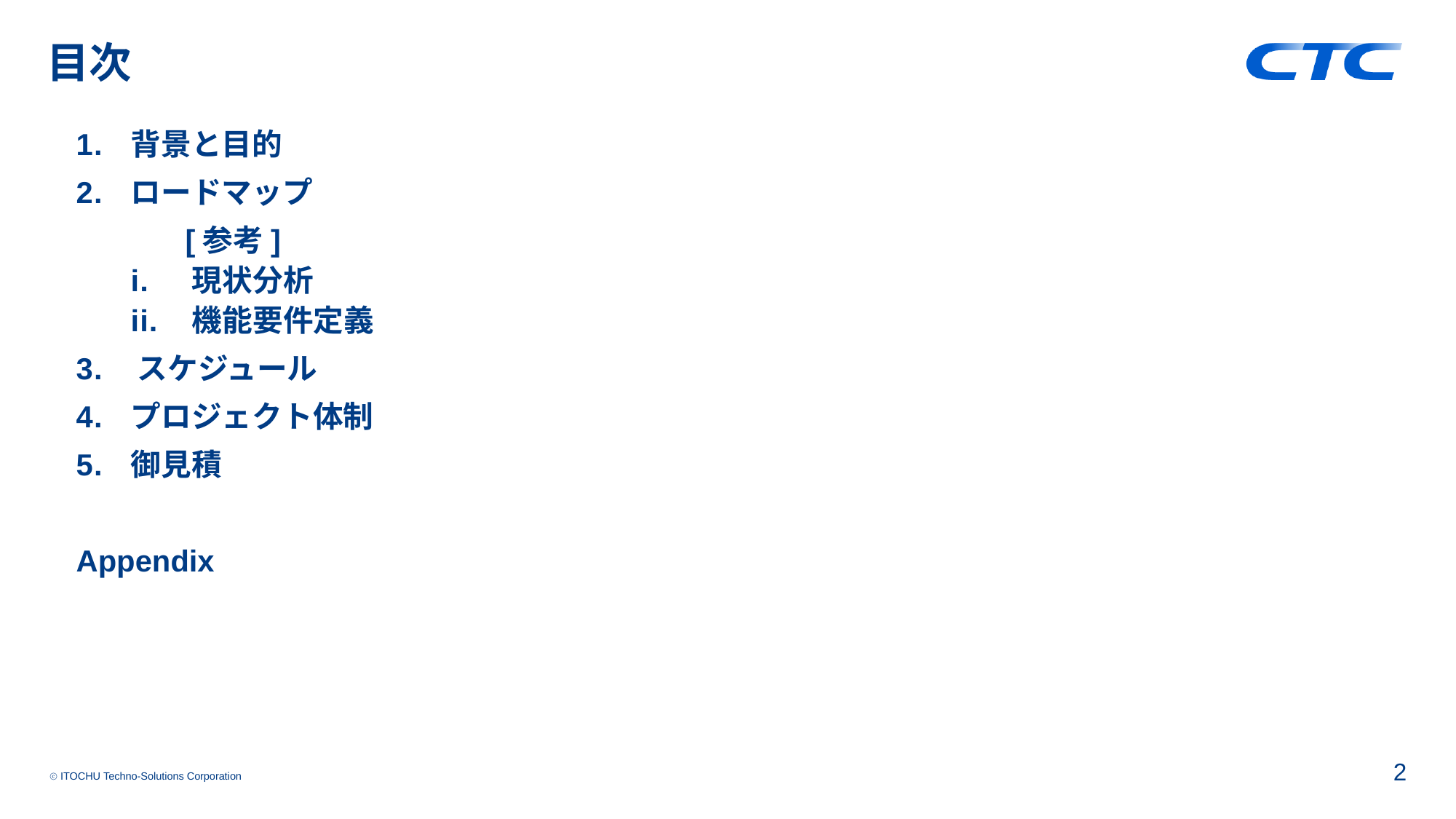

# 目次
背景と目的
ロードマップ
	[参考]
現状分析
機能要件定義
スケジュール
プロジェクト体制
御見積

Appendix